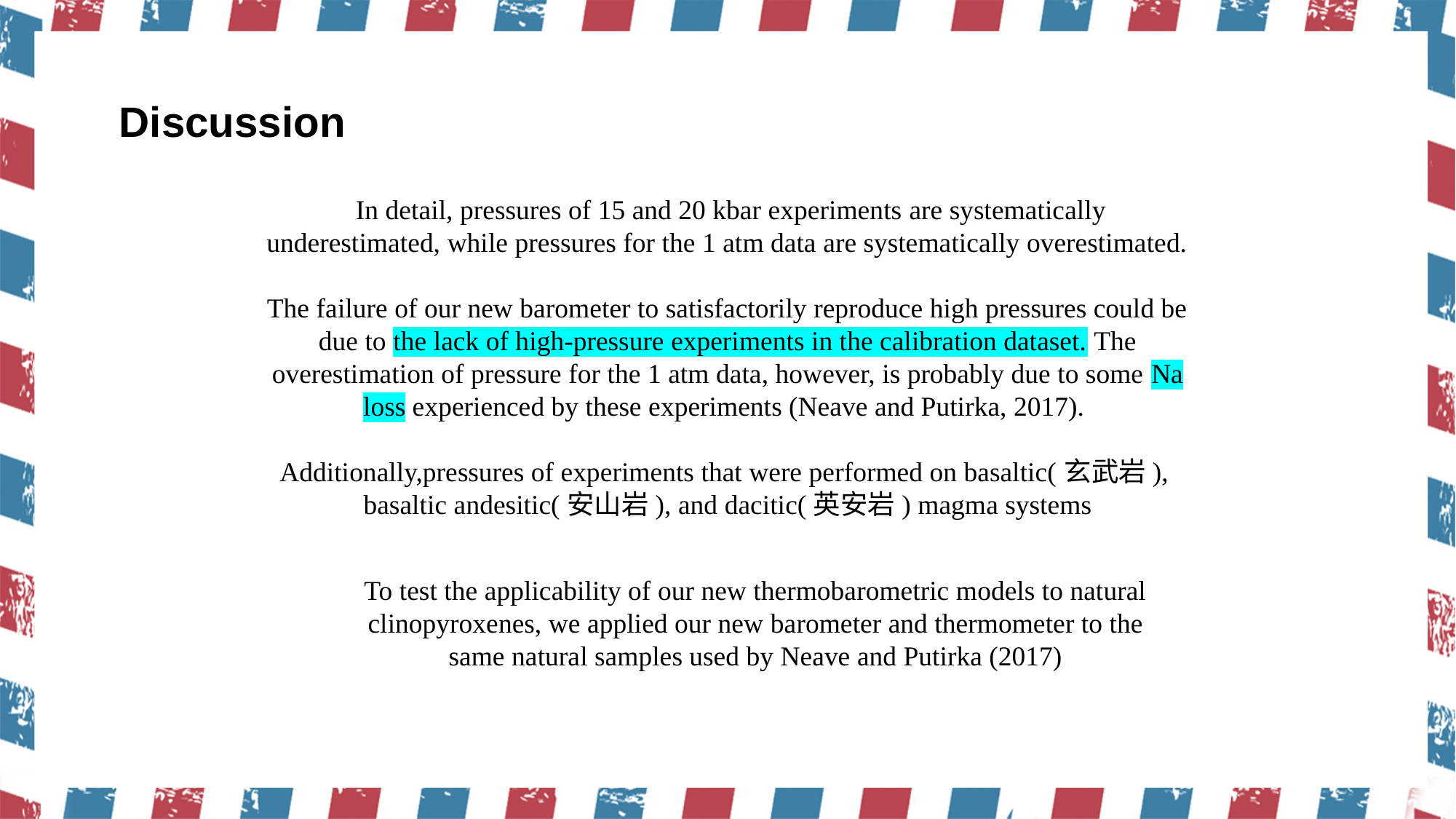

Discussion
 In detail, pressures of 15 and 20 kbar experiments are systematically underestimated, while pressures for the 1 atm data are systematically overestimated.

The failure of our new barometer to satisfactorily reproduce high pressures could be due to the lack of high-pressure experiments in the calibration dataset. The overestimation of pressure for the 1 atm data, however, is probably due to some Na loss experienced by these experiments (Neave and Putirka, 2017).

Additionally,pressures of experiments that were performed on basaltic(玄武岩),
basaltic andesitic(安山岩), and dacitic(英安岩) magma systems
To test the applicability of our new thermobarometric models to natural clinopyroxenes, we applied our new barometer and thermometer to the same natural samples used by Neave and Putirka (2017)